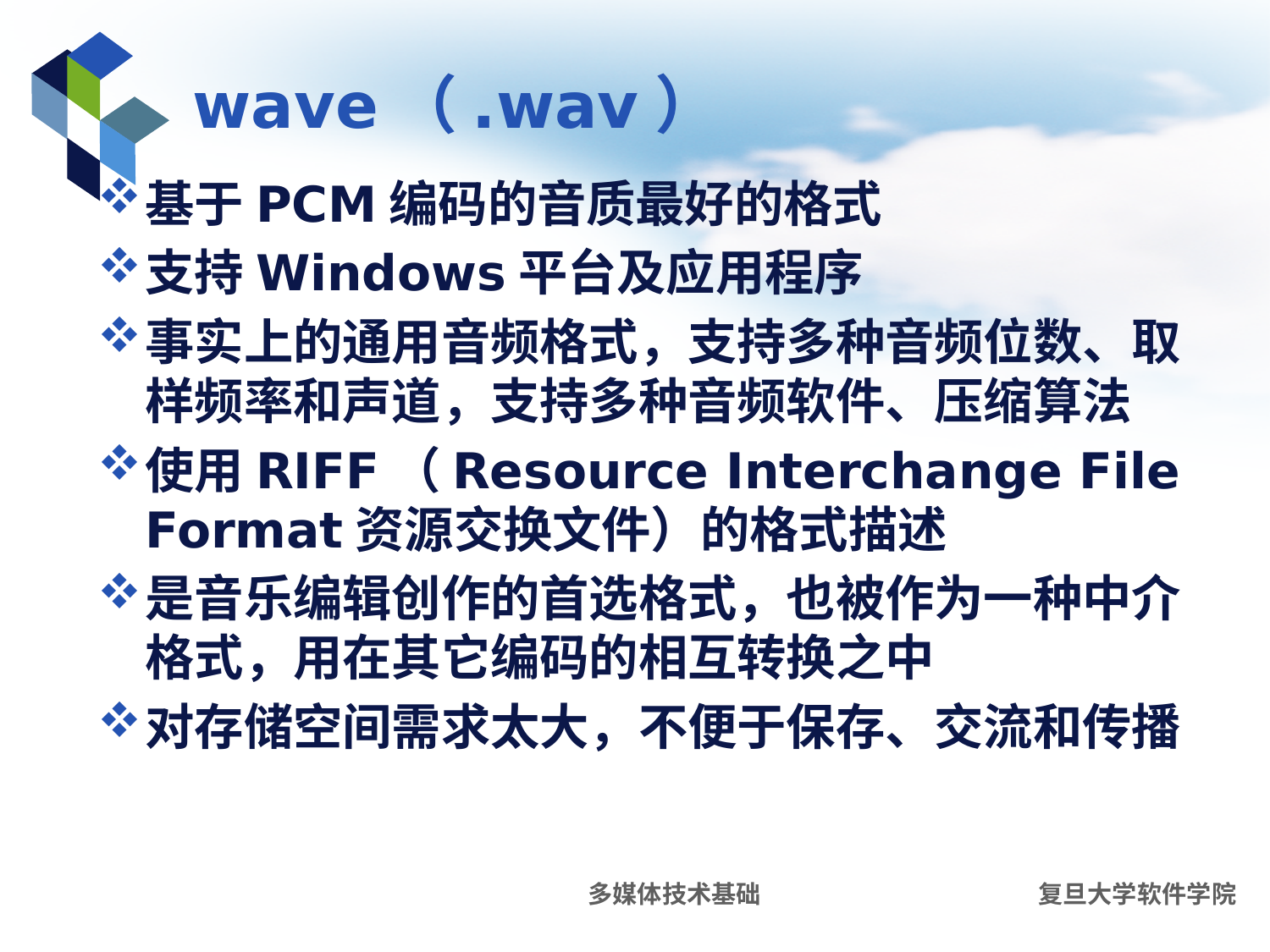

# wave（.wav）
基于PCM编码的音质最好的格式
支持Windows平台及应用程序
事实上的通用音频格式，支持多种音频位数、取样频率和声道，支持多种音频软件、压缩算法
使用RIFF（Resource Interchange File Format资源交换文件）的格式描述
是音乐编辑创作的首选格式，也被作为一种中介格式，用在其它编码的相互转换之中
对存储空间需求太大，不便于保存、交流和传播
多媒体技术基础